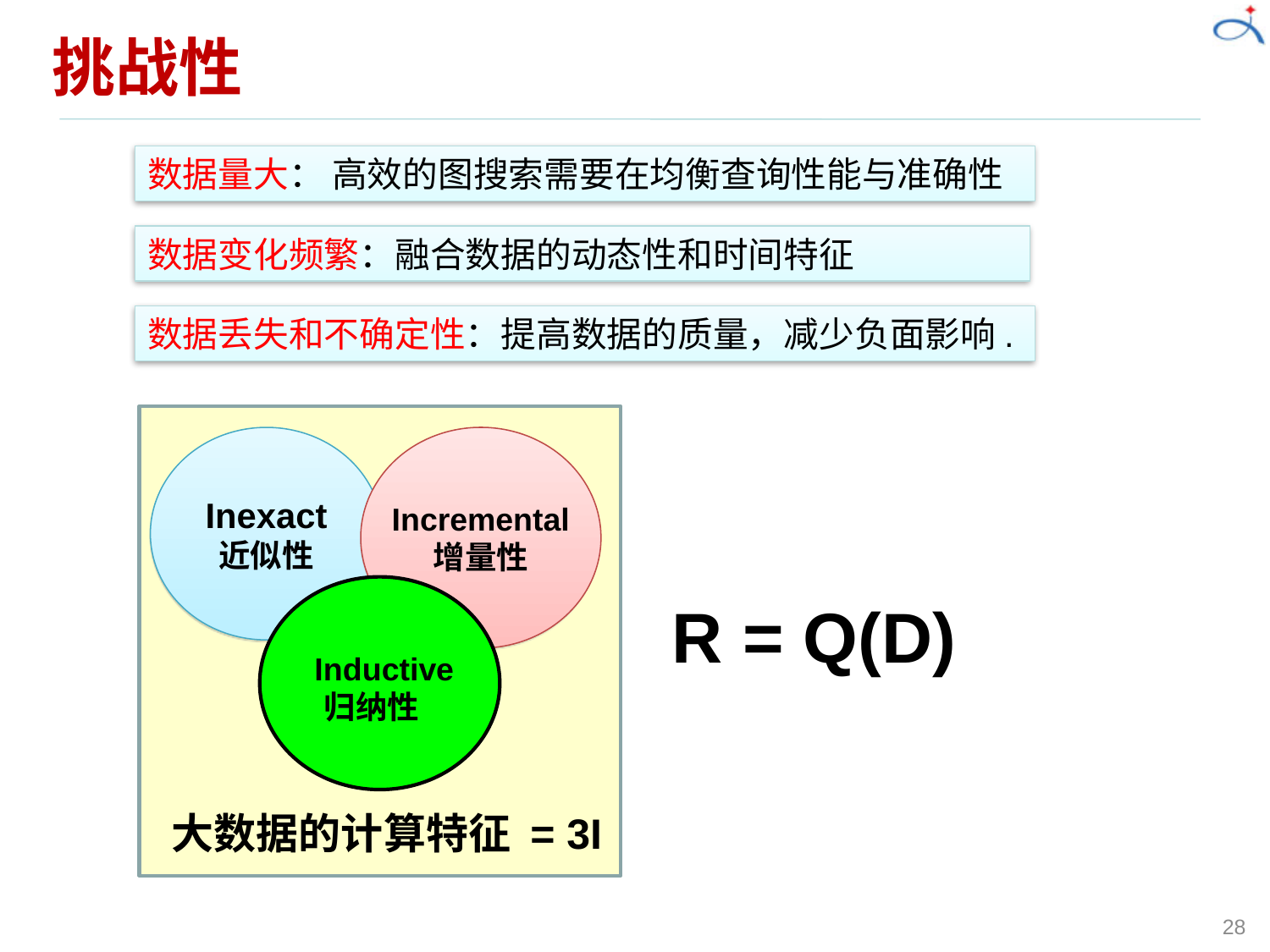

# 挑战性
数据量大： 高效的图搜索需要在均衡查询性能与准确性
数据变化频繁：融合数据的动态性和时间特征
数据丢失和不确定性：提高数据的质量，减少负面影响.

Incremental
增量性
Inexact
近似性

 Inductive
   归纳性

大数据的计算特征 = 3I
R = Q(D)
28